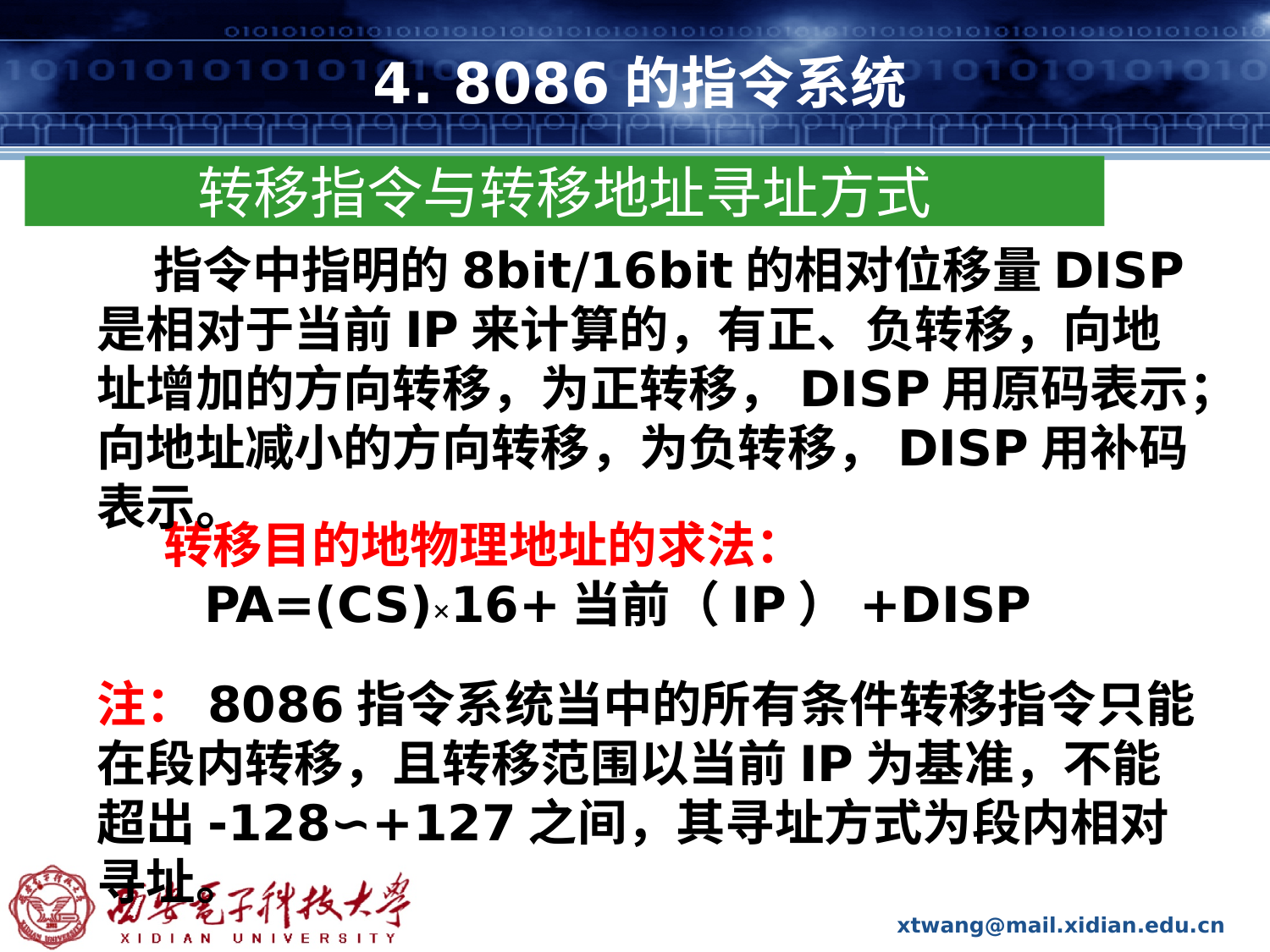

# 4. 8086的指令系统
转移指令与转移地址寻址方式
    指令中指明的8bit/16bit的相对位移量DISP 是相对于当前IP来计算的，有正、负转移，向地址增加的方向转移，为正转移，DISP用原码表示；向地址减小的方向转移，为负转移，DISP用补码表示。
   转移目的地物理地址的求法：
     PA=(CS)×16+当前（IP）+DISP
注：8086指令系统当中的所有条件转移指令只能在段内转移，且转移范围以当前IP为基准，不能超出-128∽+127之间，其寻址方式为段内相对寻址。